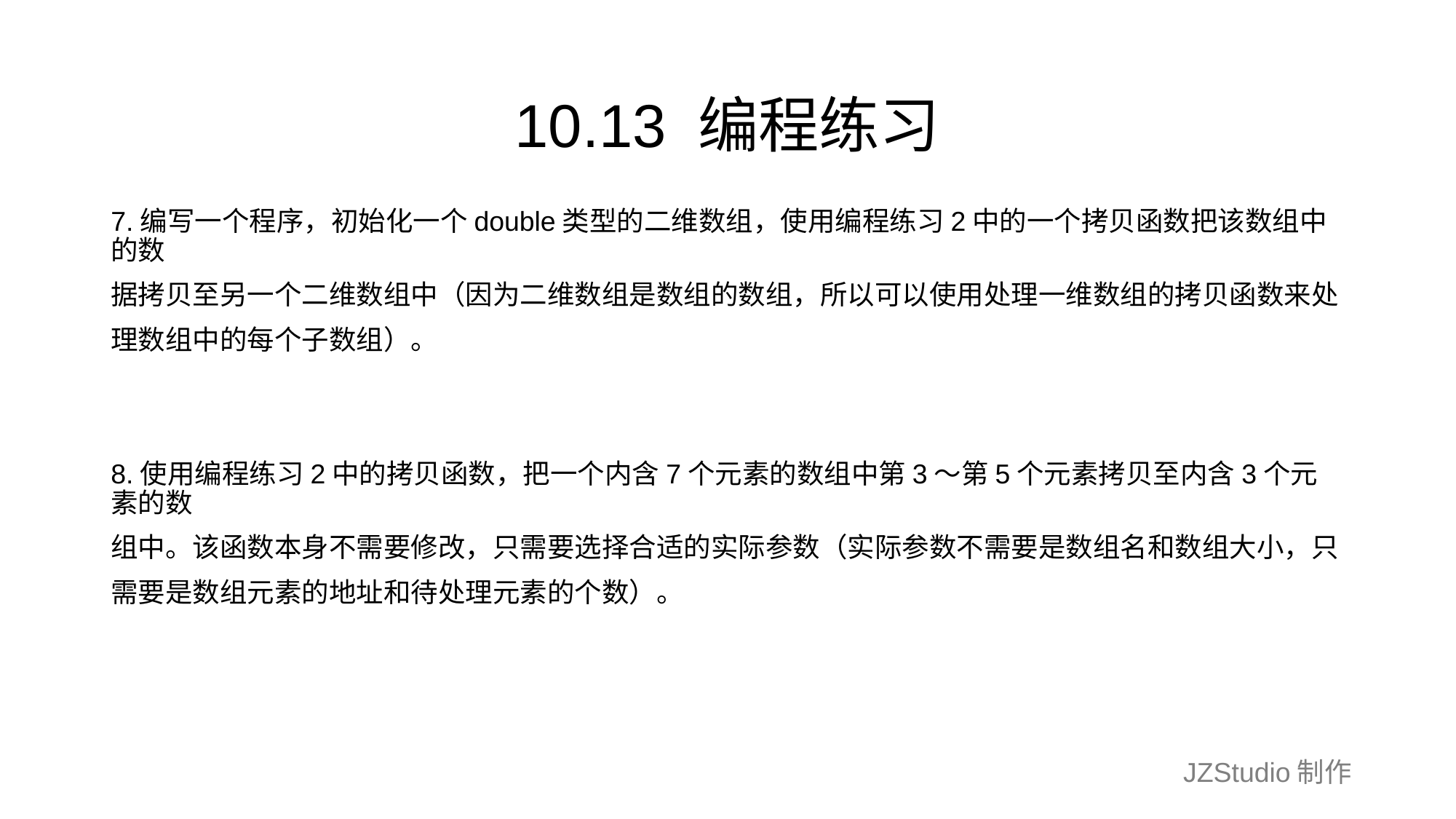

# 10.13 编程练习
7.编写一个程序，初始化一个double类型的二维数组，使用编程练习2中的一个拷贝函数把该数组中的数
据拷贝至另一个二维数组中（因为二维数组是数组的数组，所以可以使用处理一维数组的拷贝函数来处
理数组中的每个子数组）。

8.使用编程练习2中的拷贝函数，把一个内含7个元素的数组中第3～第5个元素拷贝至内含3个元素的数
组中。该函数本身不需要修改，只需要选择合适的实际参数（实际参数不需要是数组名和数组大小，只
需要是数组元素的地址和待处理元素的个数）。